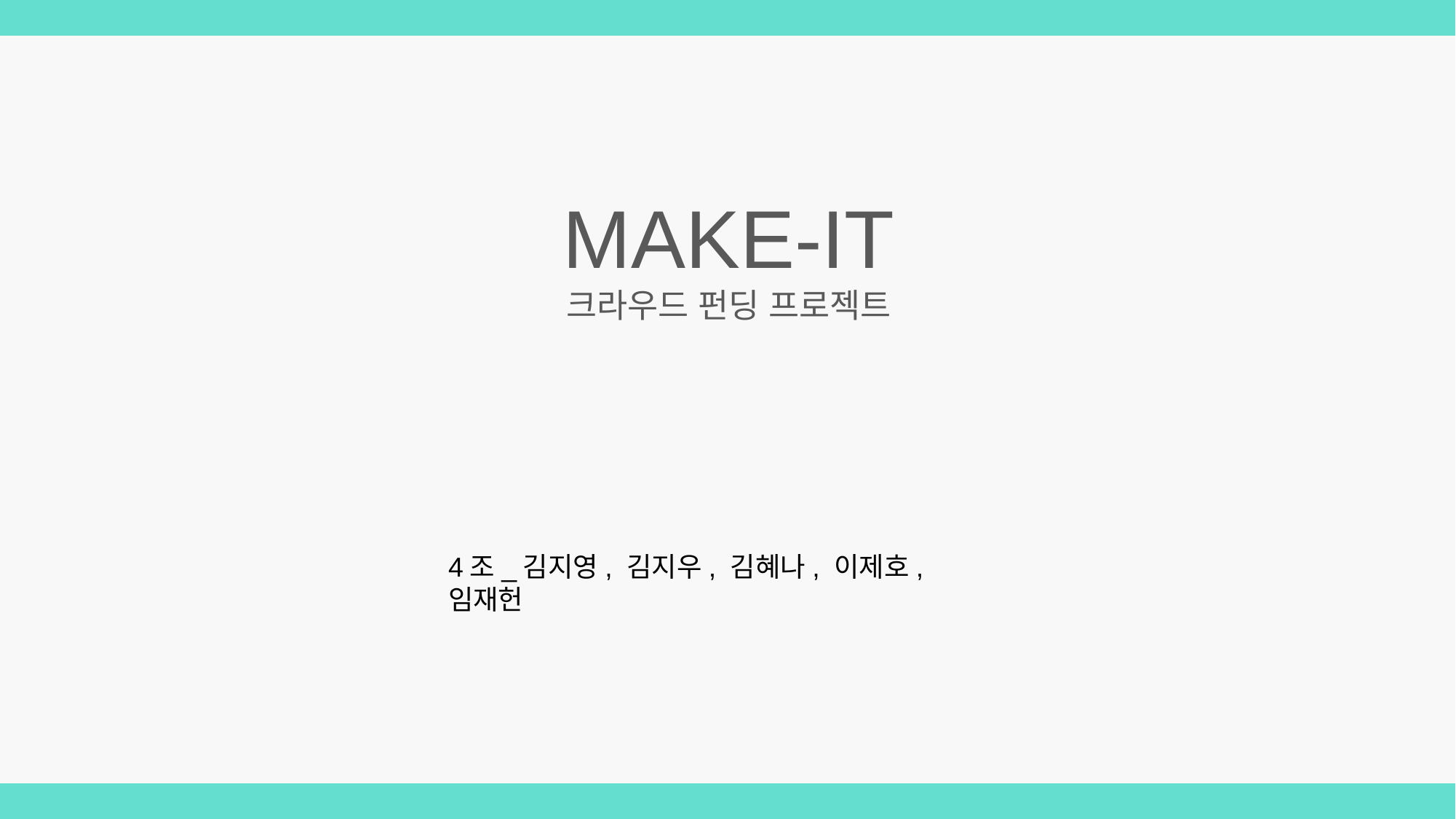

MAKE-IT
크라우드 펀딩 프로젝트
4조_김지영, 김지우, 김혜나, 이제호, 임재헌